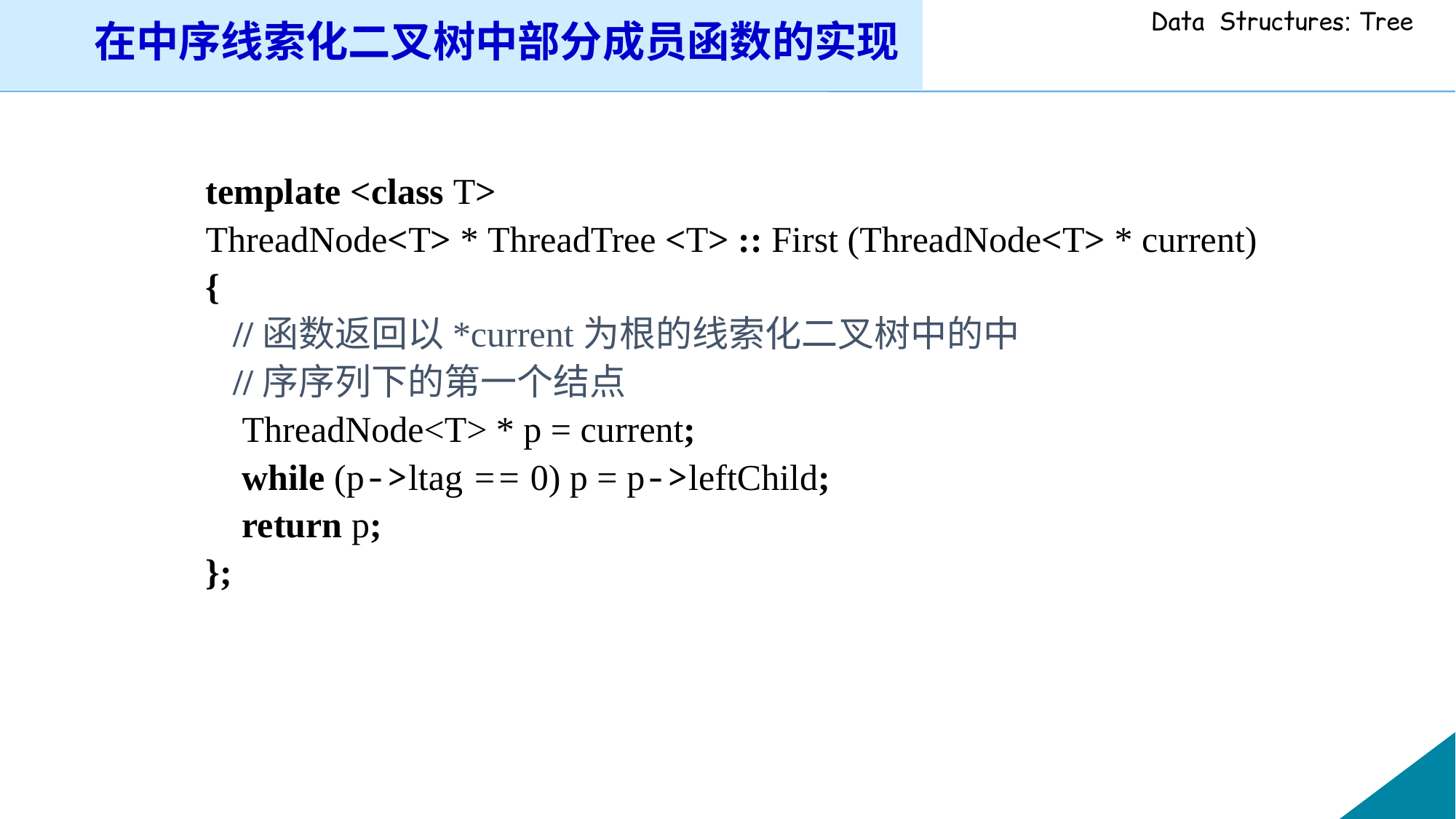

# 在中序线索化二叉树中部分成员函数的实现
template <class T>
ThreadNode<T> * ThreadTree <T> :: First (ThreadNode<T> * current)
{
	//函数返回以*current为根的线索化二叉树中的中
	//序序列下的第一个结点
    ThreadNode<T> * p = current;
    while (p->ltag == 0) p = p->leftChild;
    return p;
};